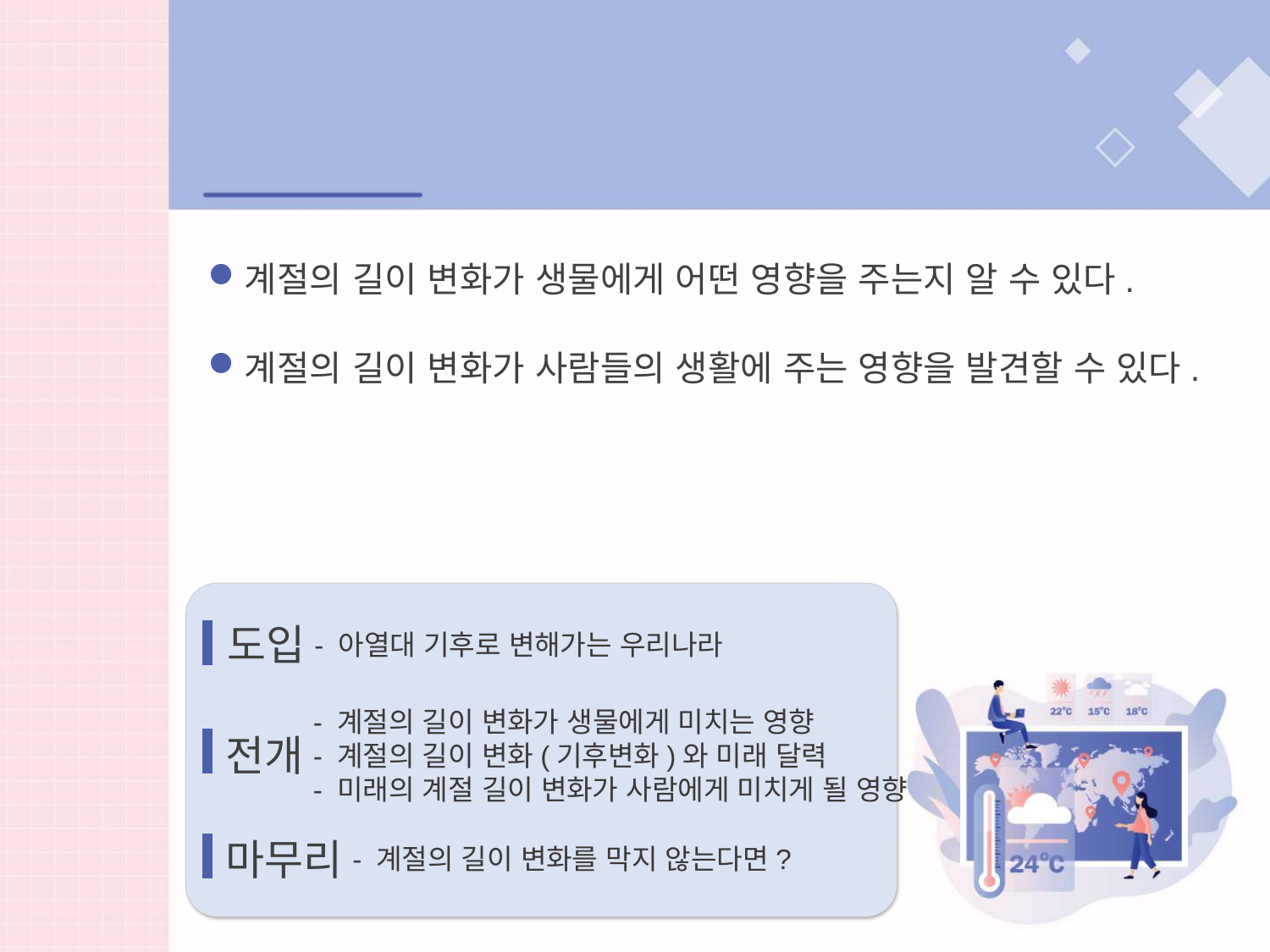

학습목표
계절의 길이 변화가 생물에게 어떤 영향을 주는지 알 수 있다.
계절의 길이 변화가 사람들의 생활에 주는 영향을 발견할 수 있다.

도입
- 아열대 기후로 변해가는 우리나라
- 계절의 길이 변화가 생물에게 미치는 영향
- 계절의 길이 변화(기후변화)와 미래 달력
- 미래의 계절 길이 변화가 사람에게 미치게 될 영향
전개
마무리
- 계절의 길이 변화를 막지 않는다면?